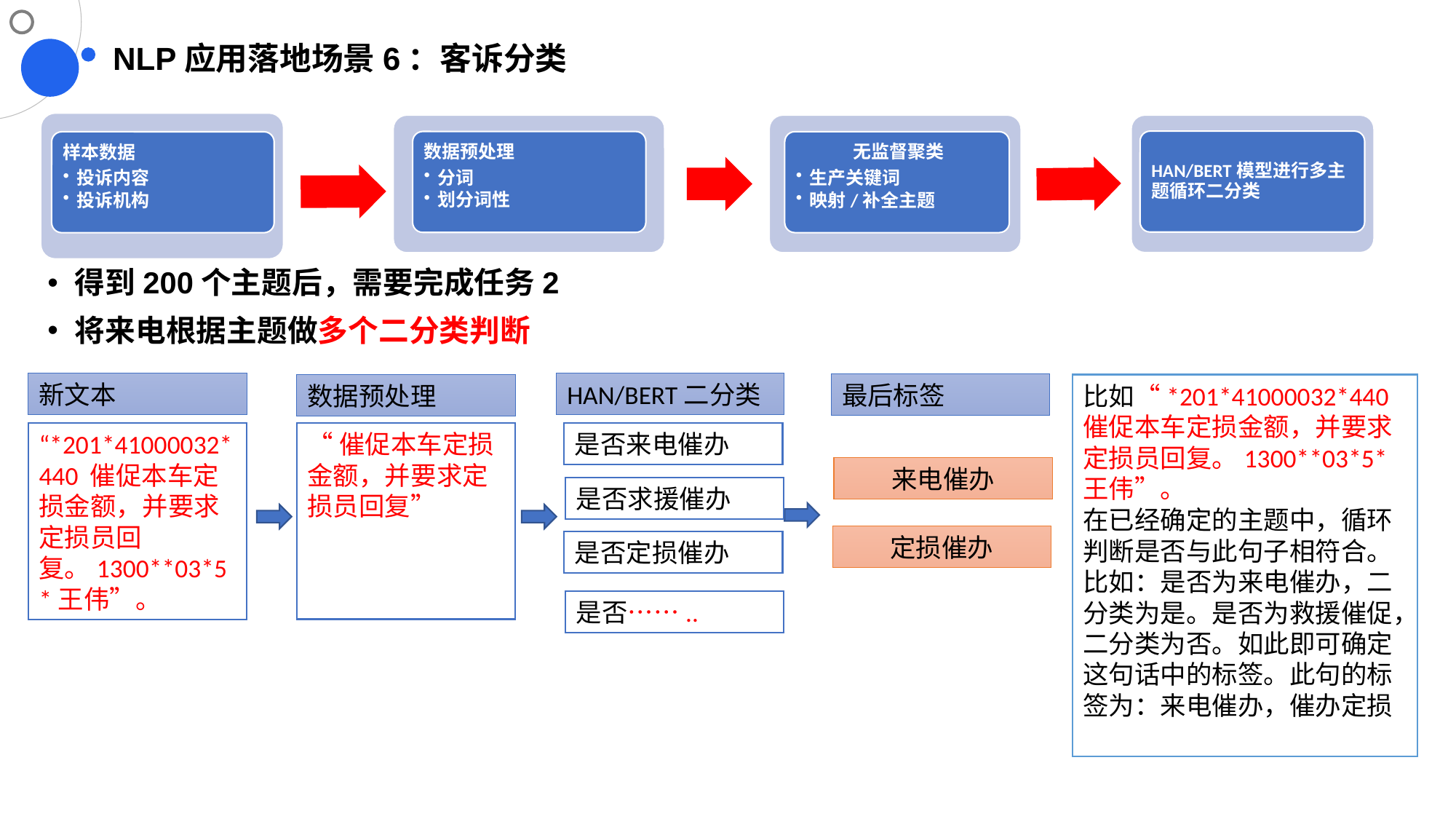

NLP应用落地场景6：客诉分类
样本数据
投诉内容
投诉机构

数据预处理
分词
划分词性

无监督聚类
生产关键词
映射/补全主题

HAN/BERT模型进行多主题循环二分类
得到200个主题后，需要完成任务2
将来电根据主题做多个二分类判断
HAN/BERT二分类
新文本
最后标签
比如“*201*41000032*440 催促本车定损金额，并要求定损员回复。1300**03*5*王伟”。
在已经确定的主题中，循环判断是否与此句子相符合。比如：是否为来电催办，二分类为是。是否为救援催促，二分类为否。如此即可确定这句话中的标签。此句的标签为：来电催办，催办定损

数据预处理
“催促本车定损金额，并要求定损员回复”

“*201*41000032*440 催促本车定损金额，并要求定损员回复。1300**03*5*王伟”。
是否来电催办
来电催办
是否求援催办

定损催办
是否定损催办
是否……..